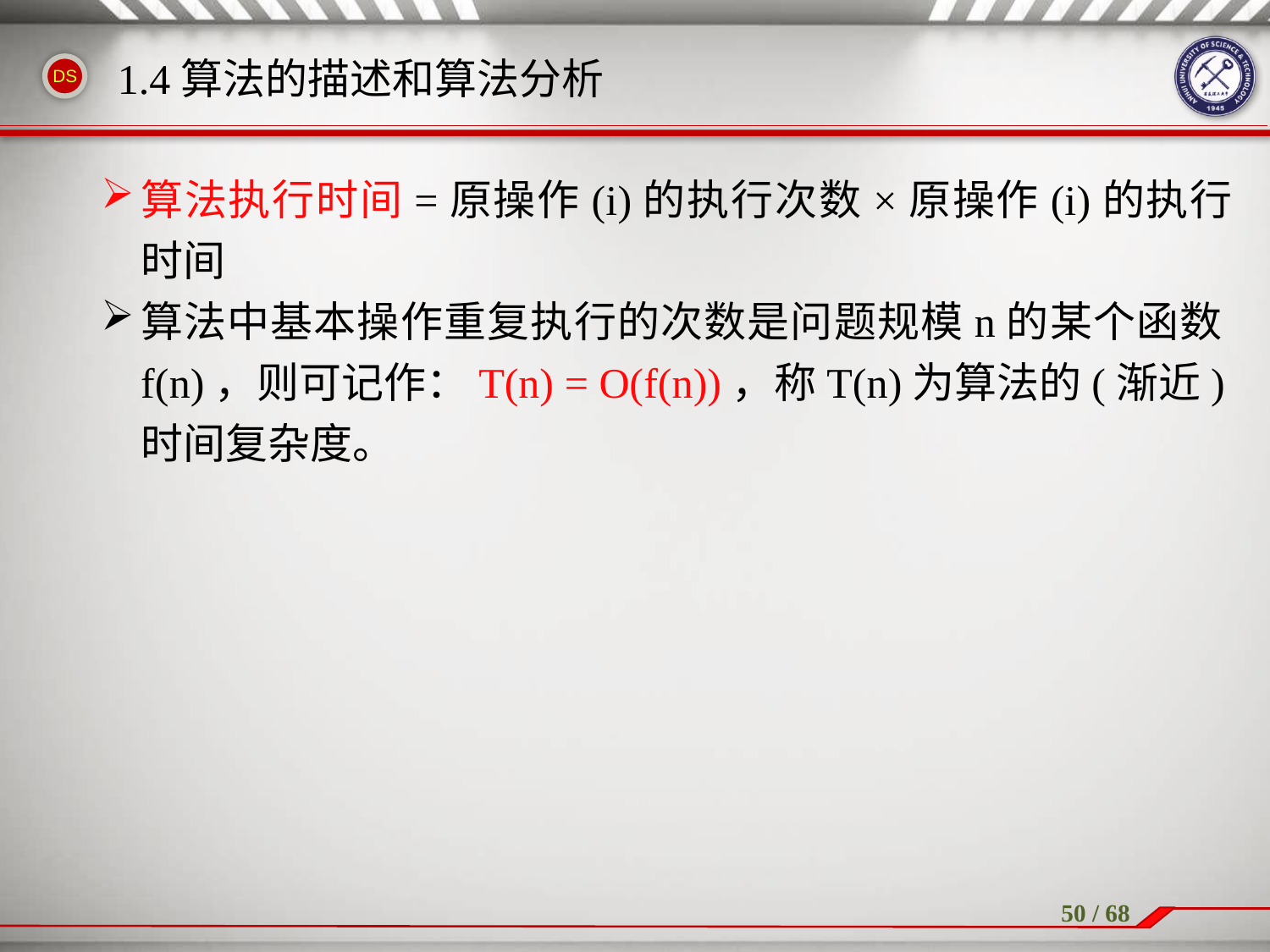

1.4算法的描述和算法分析
算法执行时间=原操作(i)的执行次数×原操作(i)的执行时间
算法中基本操作重复执行的次数是问题规模n的某个函数f(n)，则可记作：T(n) = O(f(n))，称T(n)为算法的(渐近)时间复杂度。